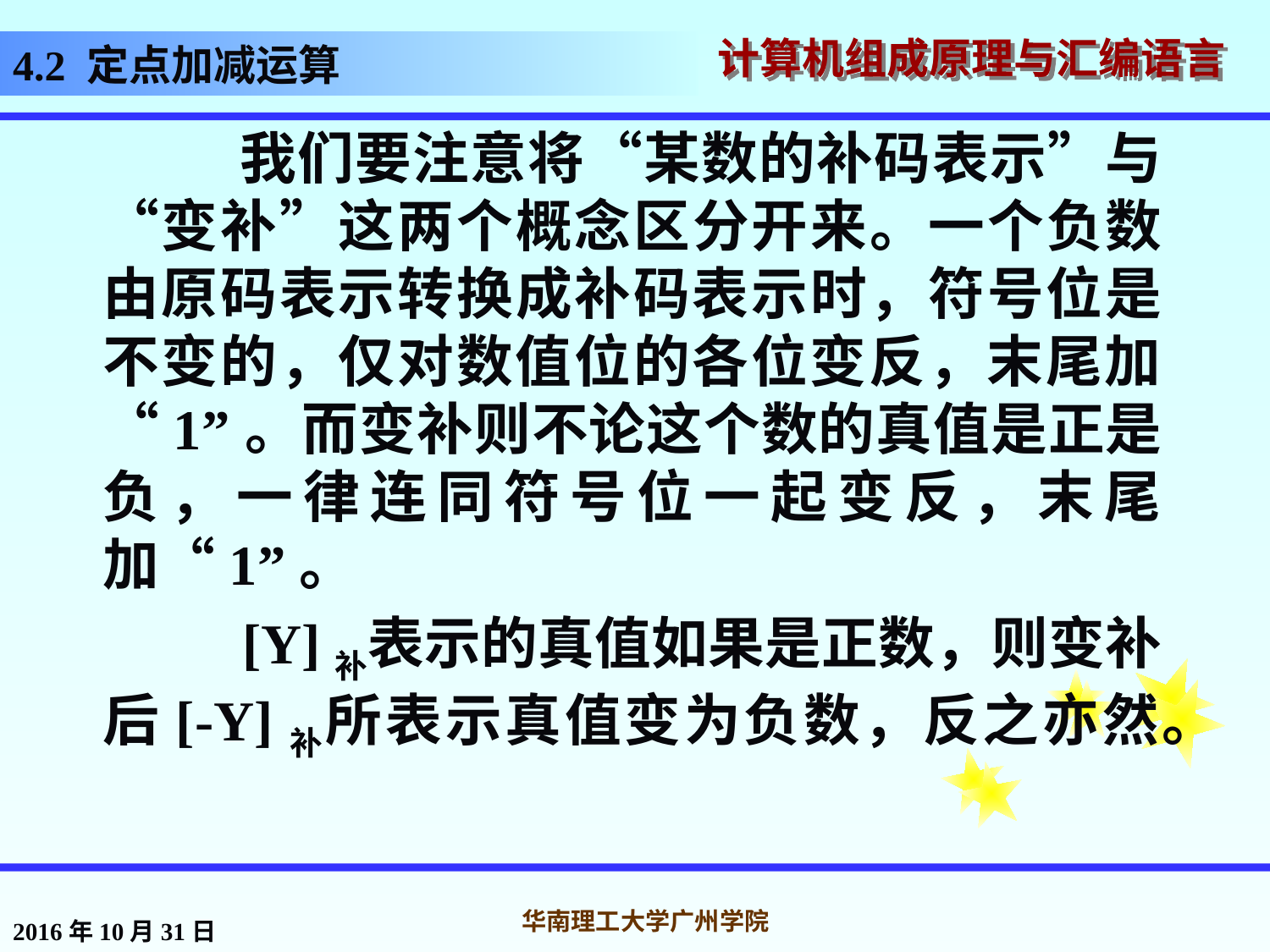

4.2 定点加减运算
            我们要注意将“某数的补码表示”与“变补”这两个概念区分开来。一个负数由原码表示转换成补码表示时，符号位是不变的，仅对数值位的各位变反，末尾加“1”。而变补则不论这个数的真值是正是负，一律连同符号位一起变反，末尾加“1”。
             [Y]补表示的真值如果是正数，则变补后[-Y]补所表示真值变为负数，反之亦然。
2016年10月31日
华南理工大学广州学院